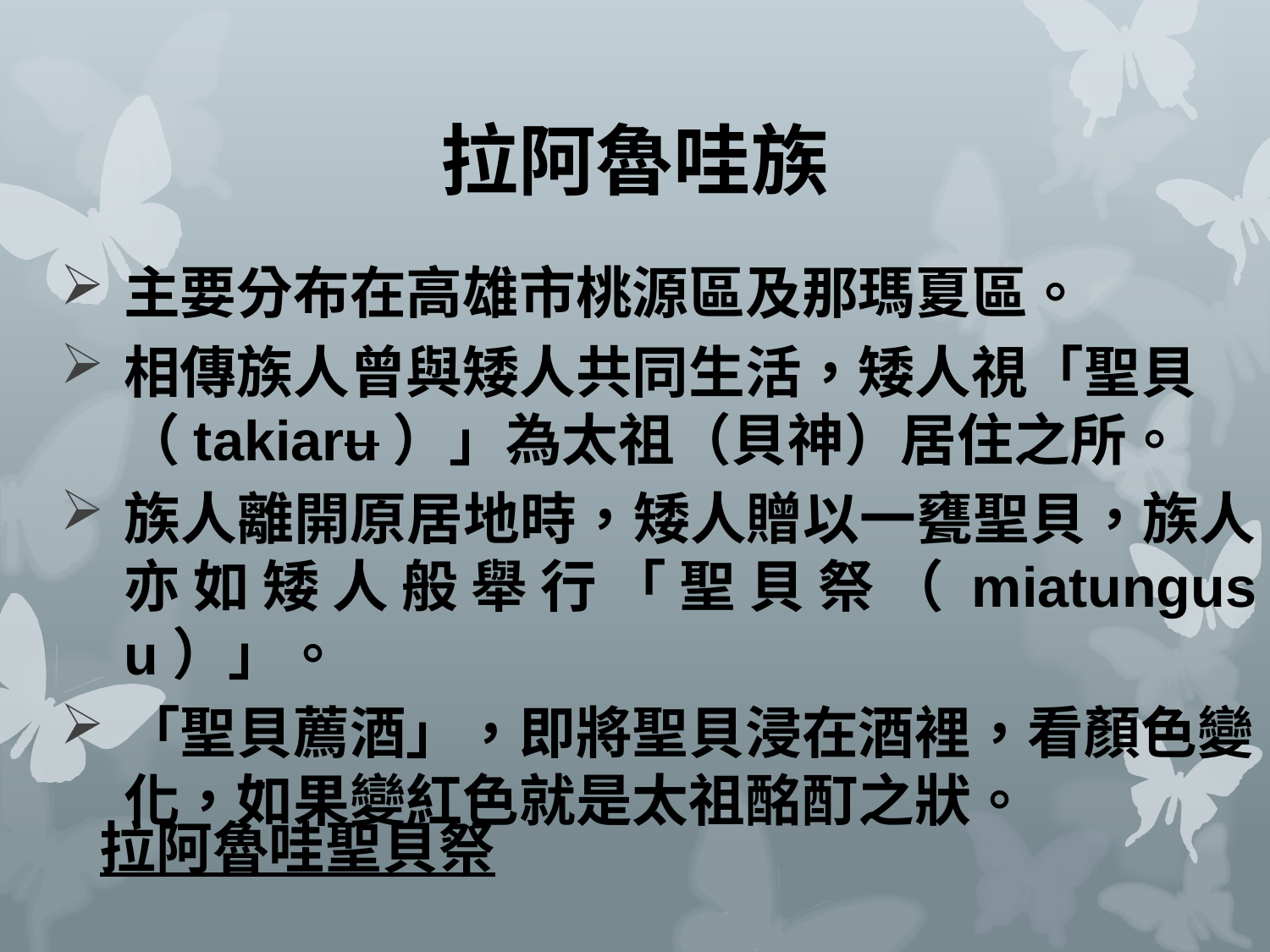

# 拉阿魯哇族
主要分布在高雄市桃源區及那瑪夏區。
相傳族人曾與矮人共同生活，矮人視「聖貝（takiaru）」為太祖（貝神）居住之所。
族人離開原居地時，矮人贈以一甕聖貝，族人亦如矮人般舉行「聖貝祭（miatungusu）」。
「聖貝薦酒」，即將聖貝浸在酒裡，看顏色變化，如果變紅色就是太祖酩酊之狀。

拉阿魯哇聖貝祭